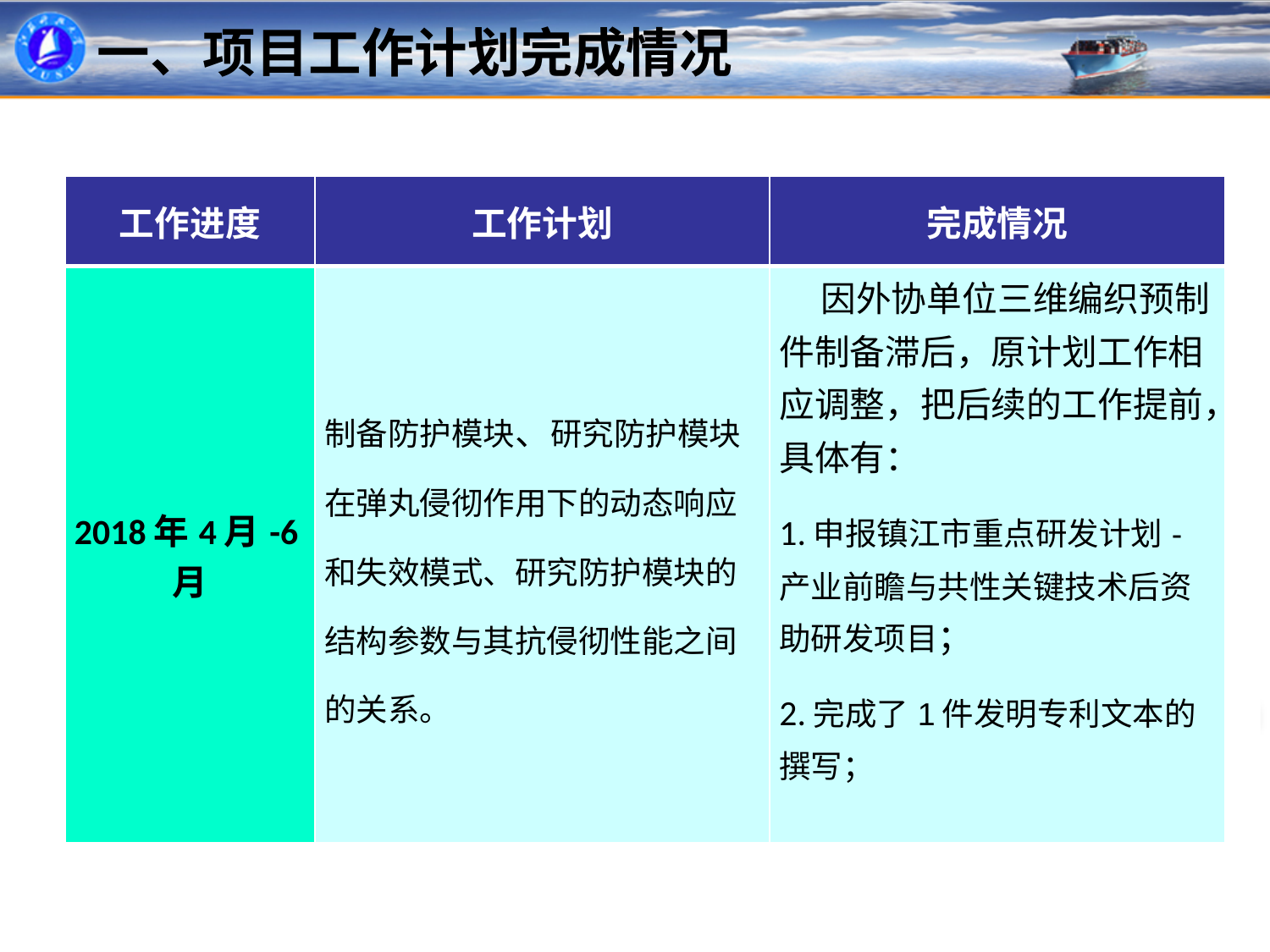

一、项目工作计划完成情况
| 工作进度 | 工作计划 | 完成情况 |
| --- | --- | --- |
| 2018年4月-6月 | 制备防护模块、研究防护模块在弹丸侵彻作用下的动态响应和失效模式、研究防护模块的结构参数与其抗侵彻性能之间的关系。 | 因外协单位三维编织预制件制备滞后，原计划工作相应调整，把后续的工作提前，具体有： 1.申报镇江市重点研发计划-产业前瞻与共性关键技术后资助研发项目； 2.完成了1件发明专利文本的撰写； |